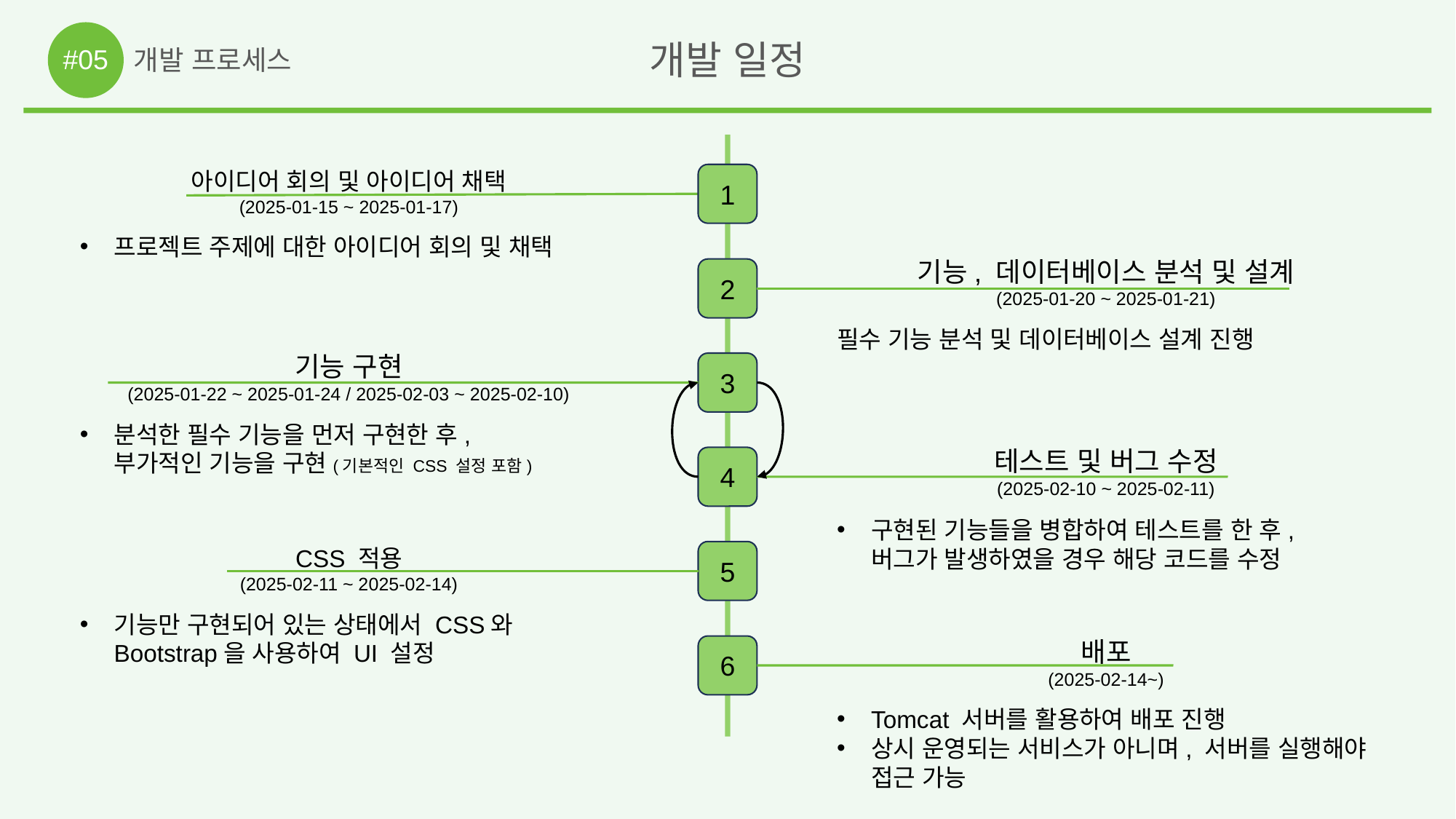

#05
개발 일정
개발 프로세스

아이디어 회의 및 아이디어 채택
(2025-01-15 ~ 2025-01-17)
1
프로젝트 주제에 대한 아이디어 회의 및 채택
기능, 데이터베이스 분석 및 설계
(2025-01-20 ~ 2025-01-21)
2
필수 기능 분석 및 데이터베이스 설계 진행
기능 구현
(2025-01-22 ~ 2025-01-24 / 2025-02-03 ~ 2025-02-10)
3
분석한 필수 기능을 먼저 구현한 후,
부가적인 기능을 구현(기본적인 CSS 설정 포함)

테스트 및 버그 수정
(2025-02-10 ~ 2025-02-11)
4
구현된 기능들을 병합하여 테스트를 한 후,
버그가 발생하였을 경우 해당 코드를 수정
CSS 적용
(2025-02-11 ~ 2025-02-14)
5
기능만 구현되어 있는 상태에서 CSS와 Bootstrap을 사용하여 UI 설정
배포
(2025-02-14~)
6
Tomcat 서버를 활용하여 배포 진행
상시 운영되는 서비스가 아니며, 서버를 실행해야
접근 가능